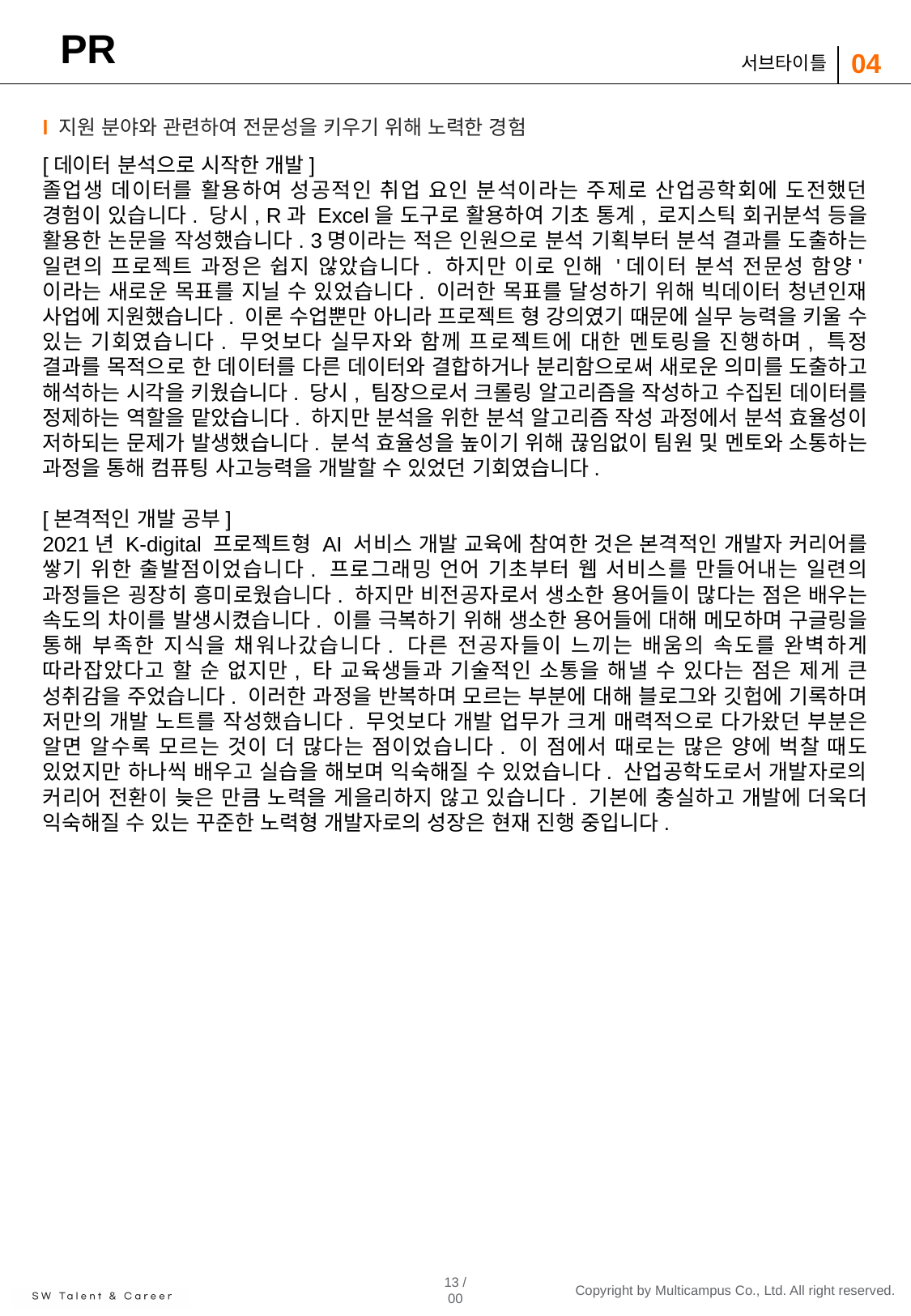

# PR
04
서브타이틀
l 지원 분야와 관련하여 전문성을 키우기 위해 노력한 경험
[데이터 분석으로 시작한 개발]
졸업생 데이터를 활용하여 성공적인 취업 요인 분석이라는 주제로 산업공학회에 도전했던 경험이 있습니다. 당시, R과 Excel을 도구로 활용하여 기초 통계, 로지스틱 회귀분석 등을 활용한 논문을 작성했습니다. 3명이라는 적은 인원으로 분석 기획부터 분석 결과를 도출하는 일련의 프로젝트 과정은 쉽지 않았습니다. 하지만 이로 인해 '데이터 분석 전문성 함양'이라는 새로운 목표를 지닐 수 있었습니다. 이러한 목표를 달성하기 위해 빅데이터 청년인재 사업에 지원했습니다. 이론 수업뿐만 아니라 프로젝트 형 강의였기 때문에 실무 능력을 키울 수 있는 기회였습니다. 무엇보다 실무자와 함께 프로젝트에 대한 멘토링을 진행하며, 특정 결과를 목적으로 한 데이터를 다른 데이터와 결합하거나 분리함으로써 새로운 의미를 도출하고 해석하는 시각을 키웠습니다. 당시, 팀장으로서 크롤링 알고리즘을 작성하고 수집된 데이터를 정제하는 역할을 맡았습니다. 하지만 분석을 위한 분석 알고리즘 작성 과정에서 분석 효율성이 저하되는 문제가 발생했습니다. 분석 효율성을 높이기 위해 끊임없이 팀원 및 멘토와 소통하는 과정을 통해 컴퓨팅 사고능력을 개발할 수 있었던 기회였습니다.

[본격적인 개발 공부]
2021년 K-digital 프로젝트형 AI 서비스 개발 교육에 참여한 것은 본격적인 개발자 커리어를 쌓기 위한 출발점이었습니다. 프로그래밍 언어 기초부터 웹 서비스를 만들어내는 일련의 과정들은 굉장히 흥미로웠습니다. 하지만 비전공자로서 생소한 용어들이 많다는 점은 배우는 속도의 차이를 발생시켰습니다. 이를 극복하기 위해 생소한 용어들에 대해 메모하며 구글링을 통해 부족한 지식을 채워나갔습니다. 다른 전공자들이 느끼는 배움의 속도를 완벽하게 따라잡았다고 할 순 없지만, 타 교육생들과 기술적인 소통을 해낼 수 있다는 점은 제게 큰 성취감을 주었습니다. 이러한 과정을 반복하며 모르는 부분에 대해 블로그와 깃헙에 기록하며 저만의 개발 노트를 작성했습니다. 무엇보다 개발 업무가 크게 매력적으로 다가왔던 부분은 알면 알수록 모르는 것이 더 많다는 점이었습니다. 이 점에서 때로는 많은 양에 벅찰 때도 있었지만 하나씩 배우고 실습을 해보며 익숙해질 수 있었습니다. 산업공학도로서 개발자로의 커리어 전환이 늦은 만큼 노력을 게을리하지 않고 있습니다. 기본에 충실하고 개발에 더욱더 익숙해질 수 있는 꾸준한 노력형 개발자로의 성장은 현재 진행 중입니다.